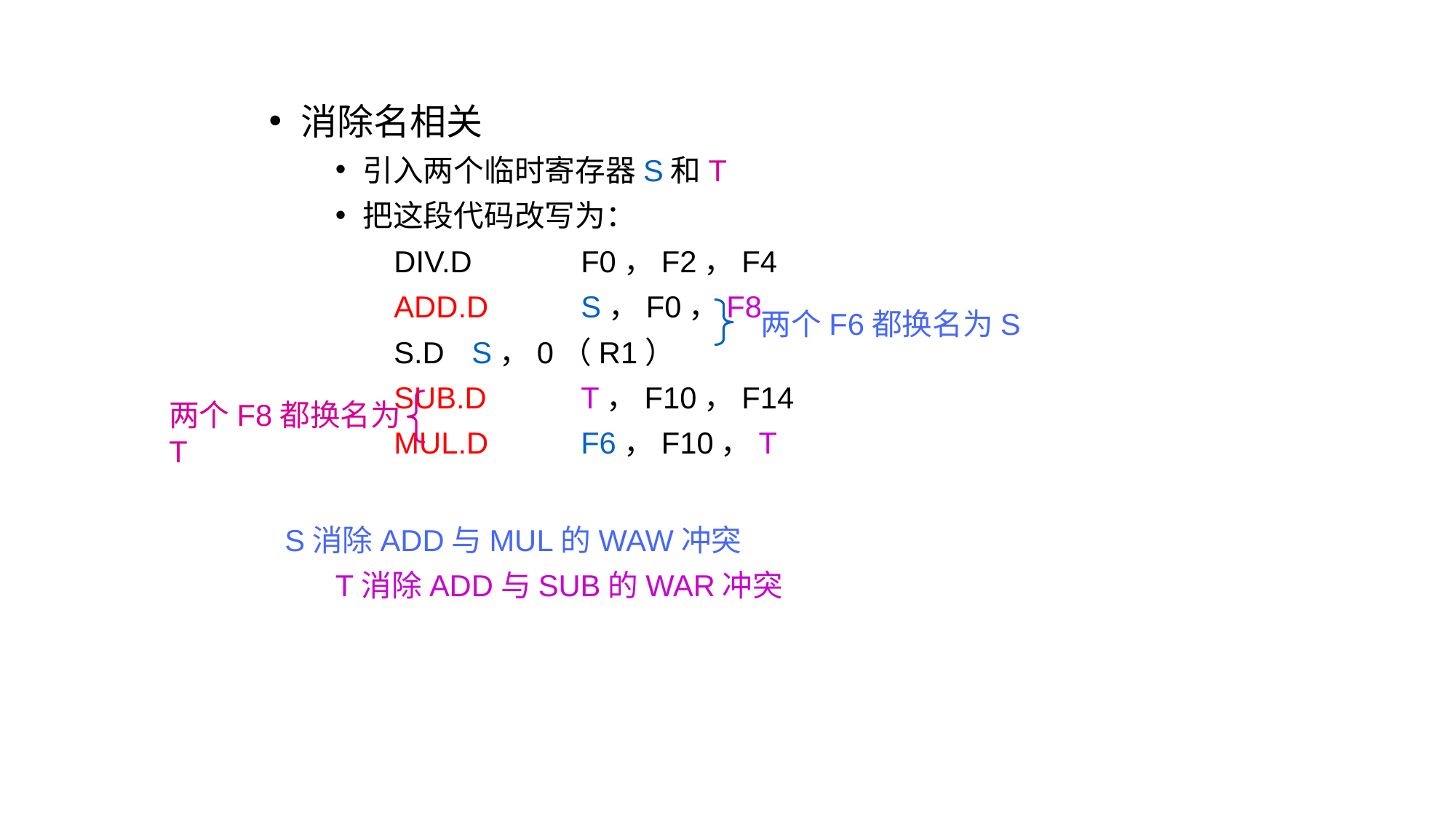

消除名相关
引入两个临时寄存器S和T
把这段代码改写为：
       DIV.D	F0，F2，F4
       ADD.D	S，F0，F8
       S.D	S，0（R1）
       SUB.D	T，F10，F14
       MUL.D	F6，F10，T

       S消除ADD与MUL的WAW冲突
T消除ADD与SUB的WAR冲突

两个F6都换名为S
两个F8都换名为T